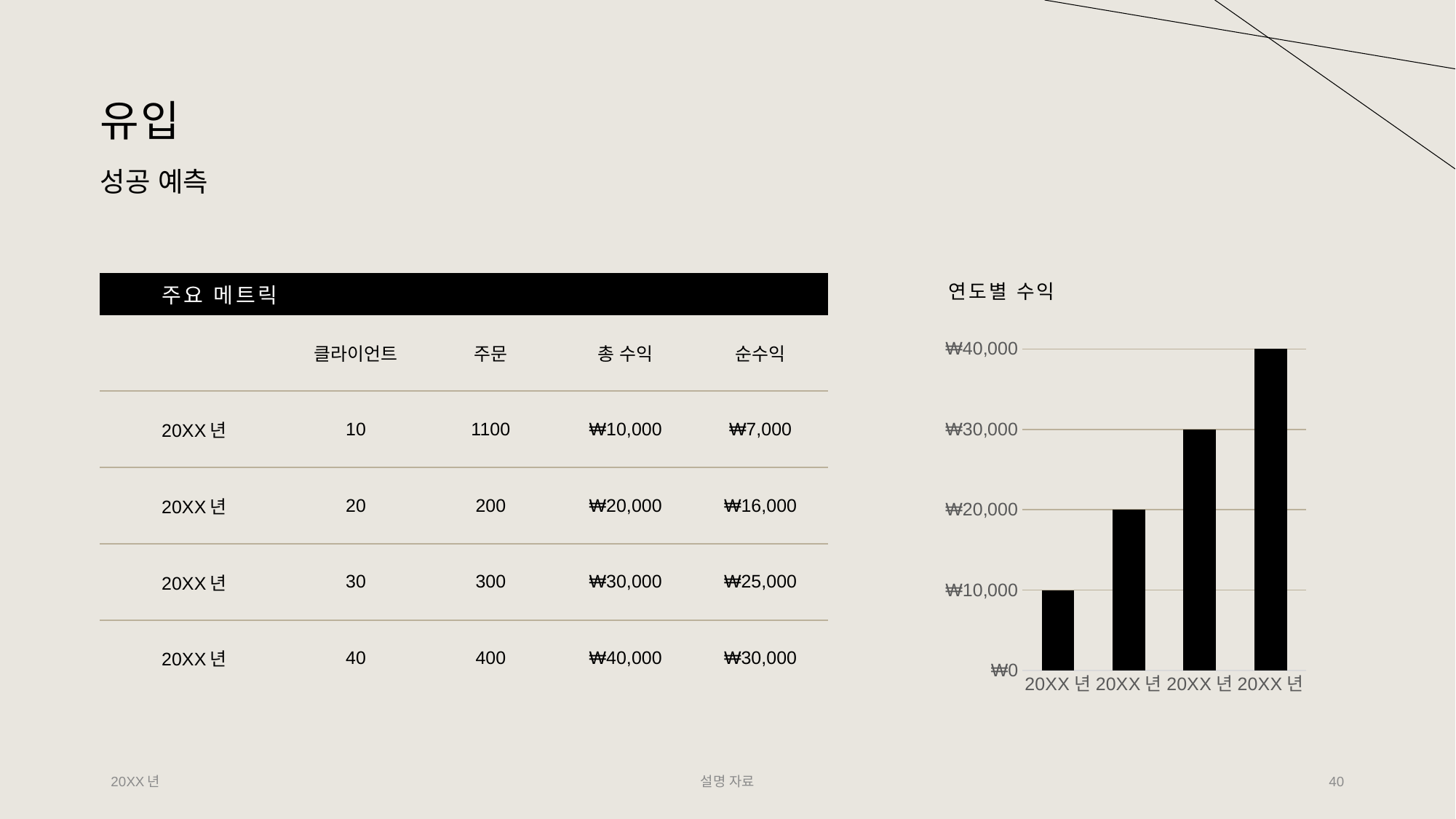

# 유입
성공 예측
연도별 수익
| 주요 메트릭 |  |  |  |  |
| --- | --- | --- | --- | --- |
|  | 클라이언트 | 주문 | 총 수익 | 순수익 |
| 20XX년 | 10 | 1100 | ₩10,000 | ₩7,000 |
| 20XX년 | 20 | 200 | ₩20,000 | ₩16,000 |
| 20XX년 | 30 | 300 | ₩30,000 | ₩25,000 |
| 20XX년 | 40 | 400 | ₩40,000 | ₩30,000 |

### Chart

| Category | 계열 1 |
|---|---|
| 20XX년 | 10000.0 |
| 20XX년 | 20000.0 |
| 20XX년 | 30000.0 |
| 20XX년 | 40000.0 |
20XX년
설명 자료
40